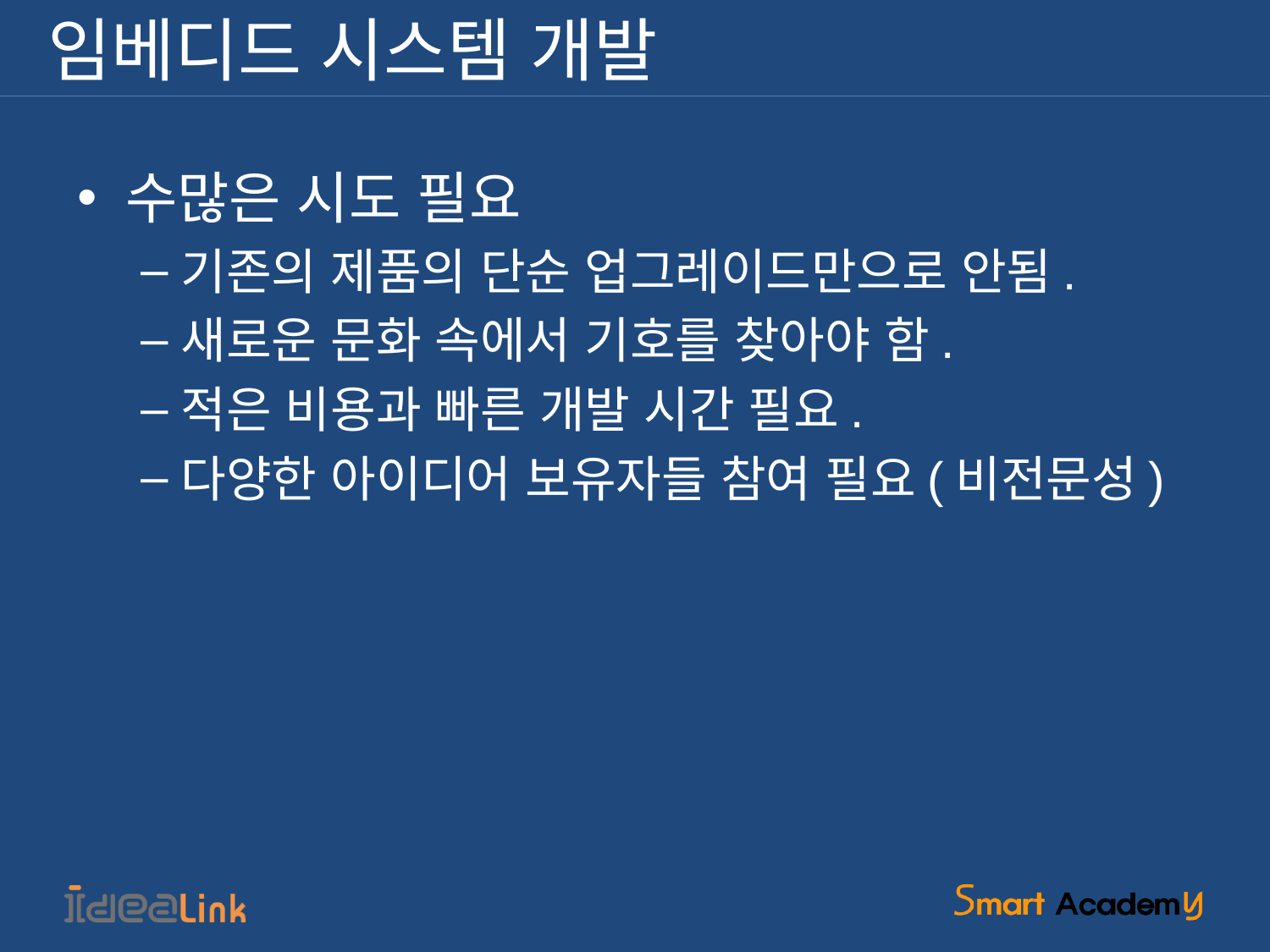

# 임베디드 시스템 개발
수많은 시도 필요
기존의 제품의 단순 업그레이드만으로 안됨.
새로운 문화 속에서 기호를 찾아야 함.
적은 비용과 빠른 개발 시간 필요.
다양한 아이디어 보유자들 참여 필요(비전문성)